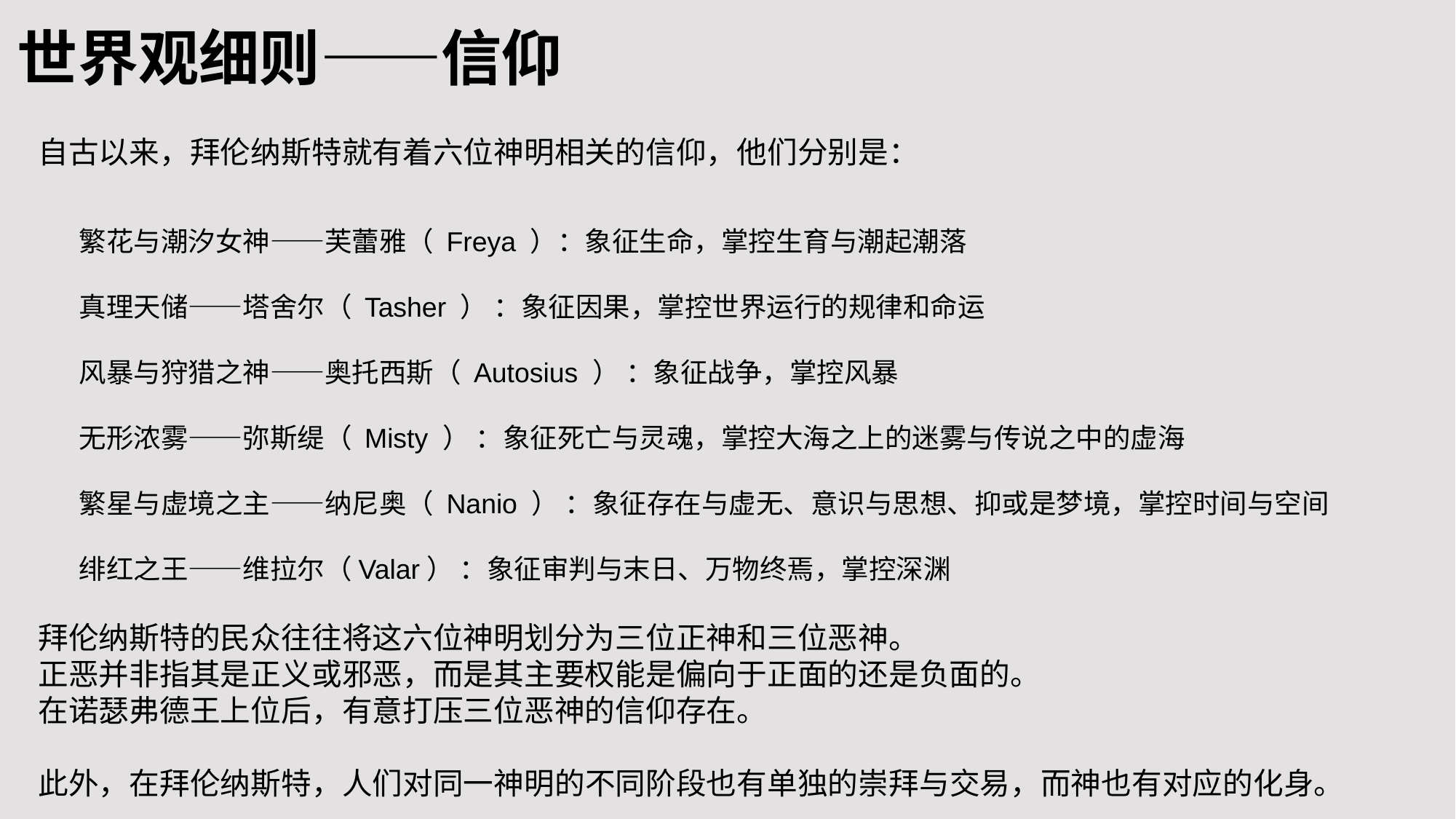

世界观细则——信仰
自古以来，拜伦纳斯特就有着六位神明相关的信仰，他们分别是：
繁花与潮汐女神——芙蕾雅（ Freya ）：象征生命，掌控生育与潮起潮落

真理天储——塔舍尔（ Tasher ） ：象征因果，掌控世界运行的规律和命运

风暴与狩猎之神——奥托西斯（ Autosius ） ：象征战争，掌控风暴

无形浓雾——弥斯缇（ Misty ） ：象征死亡与灵魂，掌控大海之上的迷雾与传说之中的虚海

繁星与虚境之主——纳尼奥（ Nanio ） ：象征存在与虚无、意识与思想、抑或是梦境，掌控时间与空间

绯红之王——维拉尔（Valar） ：象征审判与末日、万物终焉，掌控深渊
拜伦纳斯特的民众往往将这六位神明划分为三位正神和三位恶神。
正恶并非指其是正义或邪恶，而是其主要权能是偏向于正面的还是负面的。
在诺瑟弗德王上位后，有意打压三位恶神的信仰存在。

此外，在拜伦纳斯特，人们对同一神明的不同阶段也有单独的崇拜与交易，而神也有对应的化身。